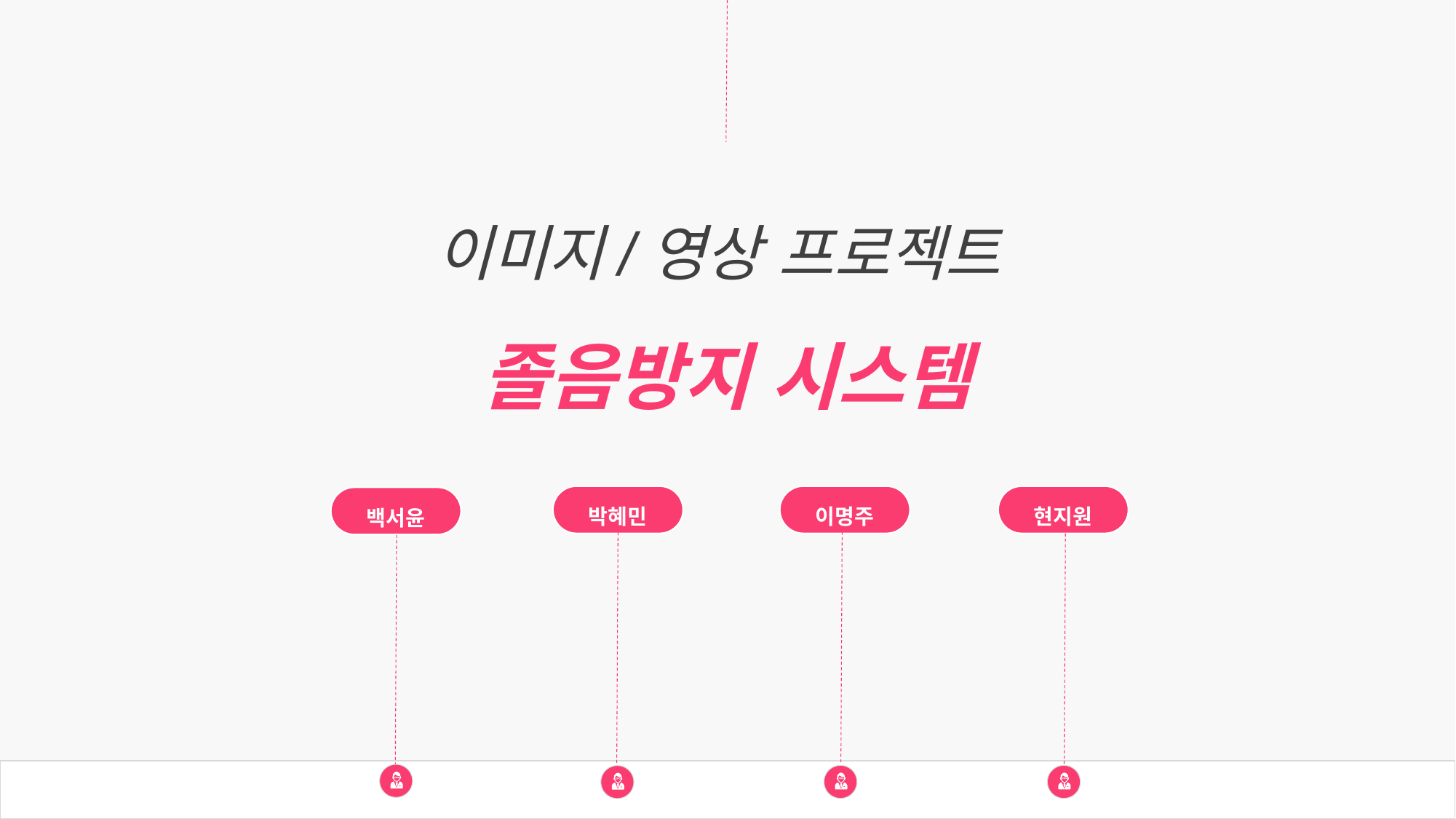

이미지/영상 프로젝트
졸음방지 시스템
박혜민
이명주
현지원
백서윤